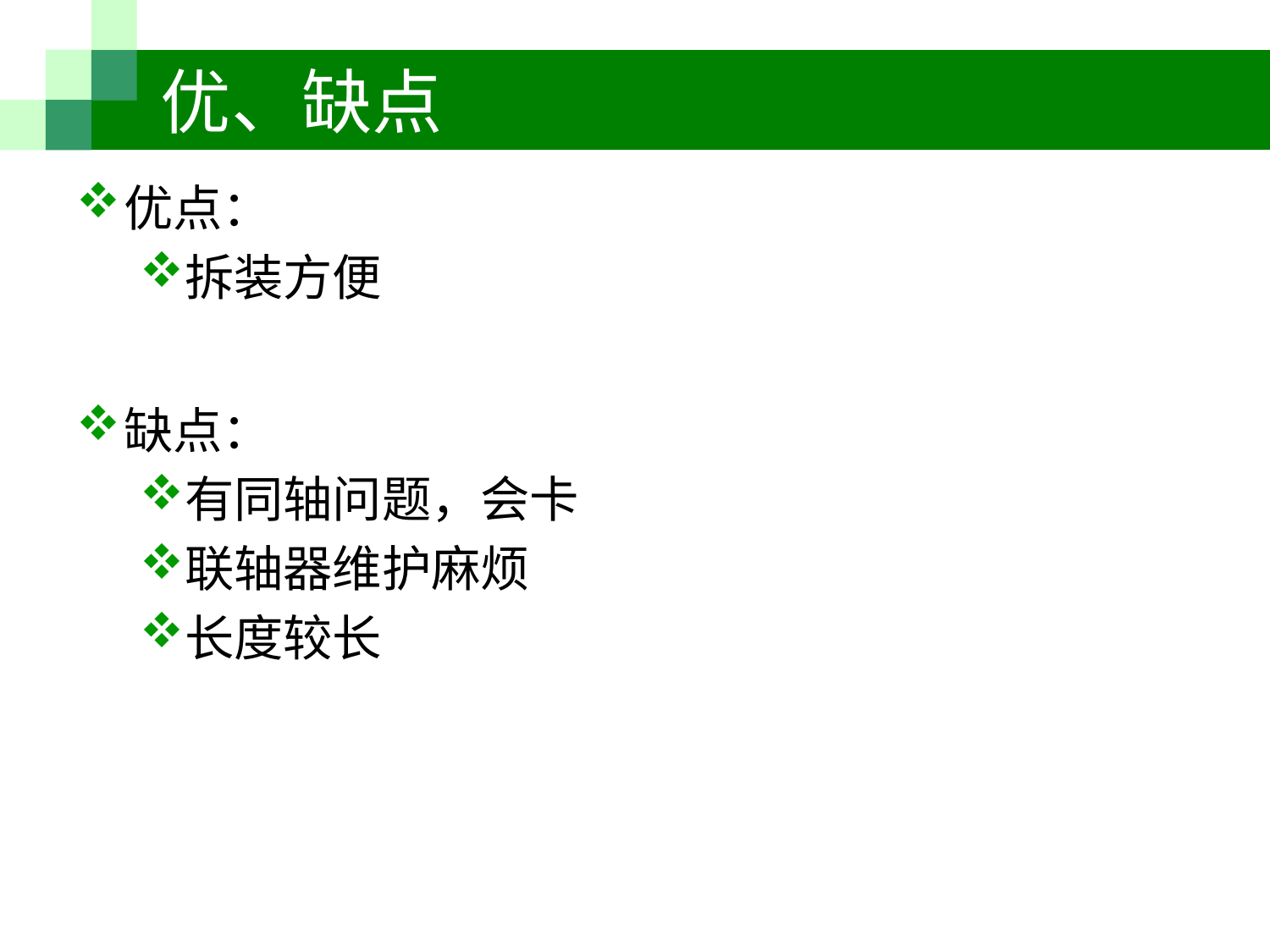

# 优、缺点
优点：
拆装方便

缺点：
有同轴问题，会卡
联轴器维护麻烦
长度较长